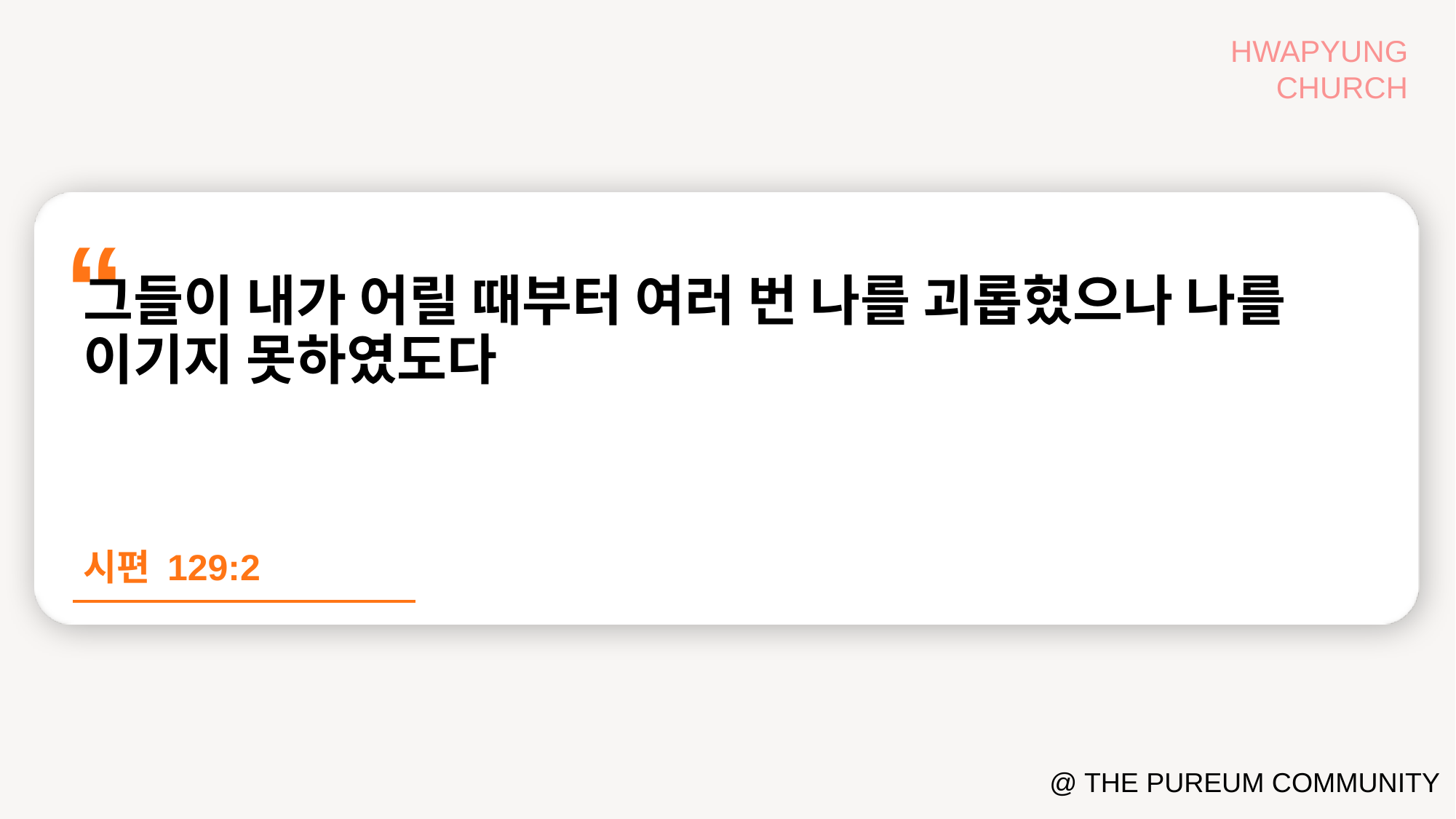

그들이 내가 어릴 때부터 여러 번 나를 괴롭혔으나 나를 이기지 못하였도다
시편 129:2